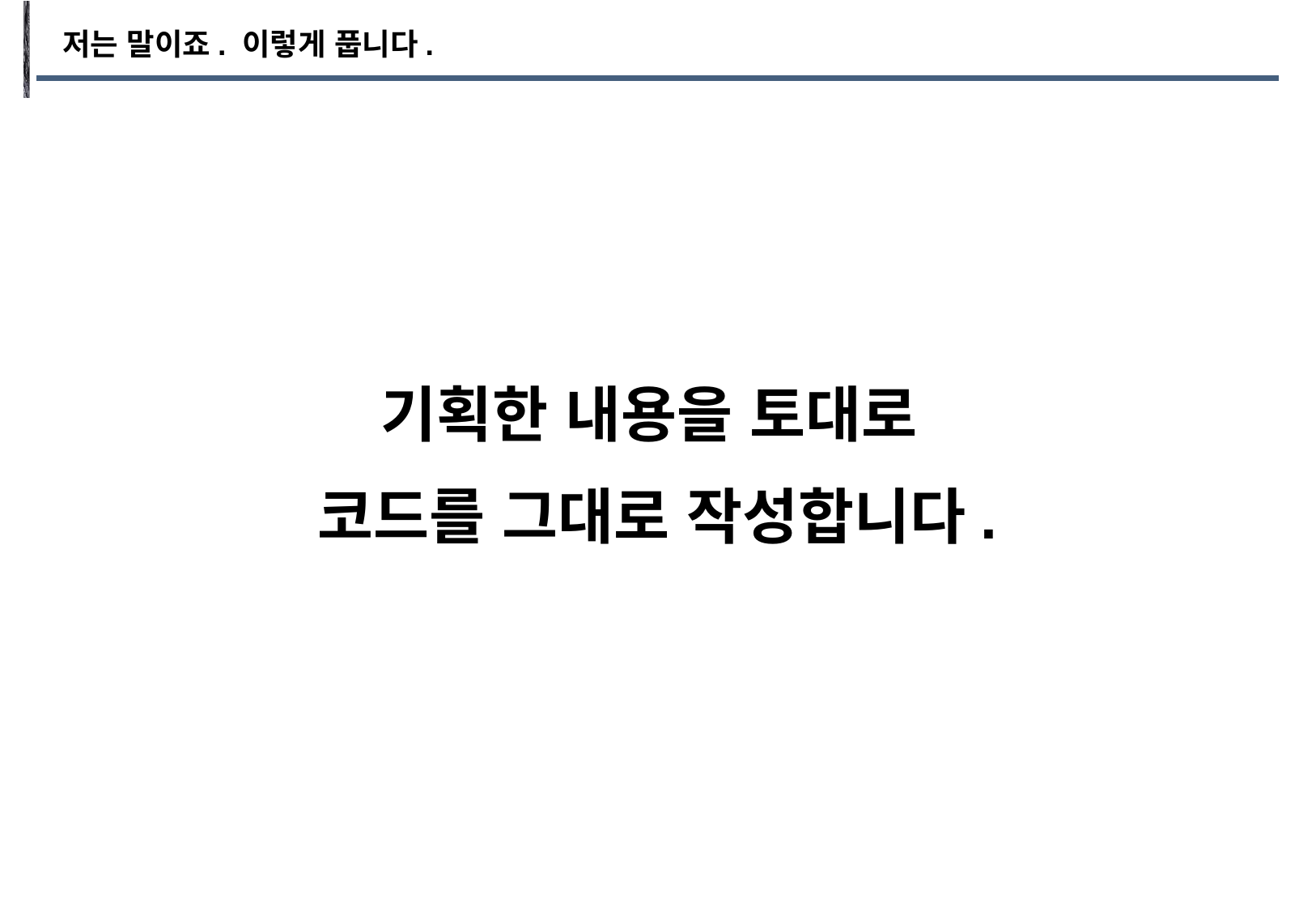

저는 말이죠. 이렇게 풉니다.

기획한 내용을 토대로
코드를 그대로 작성합니다.